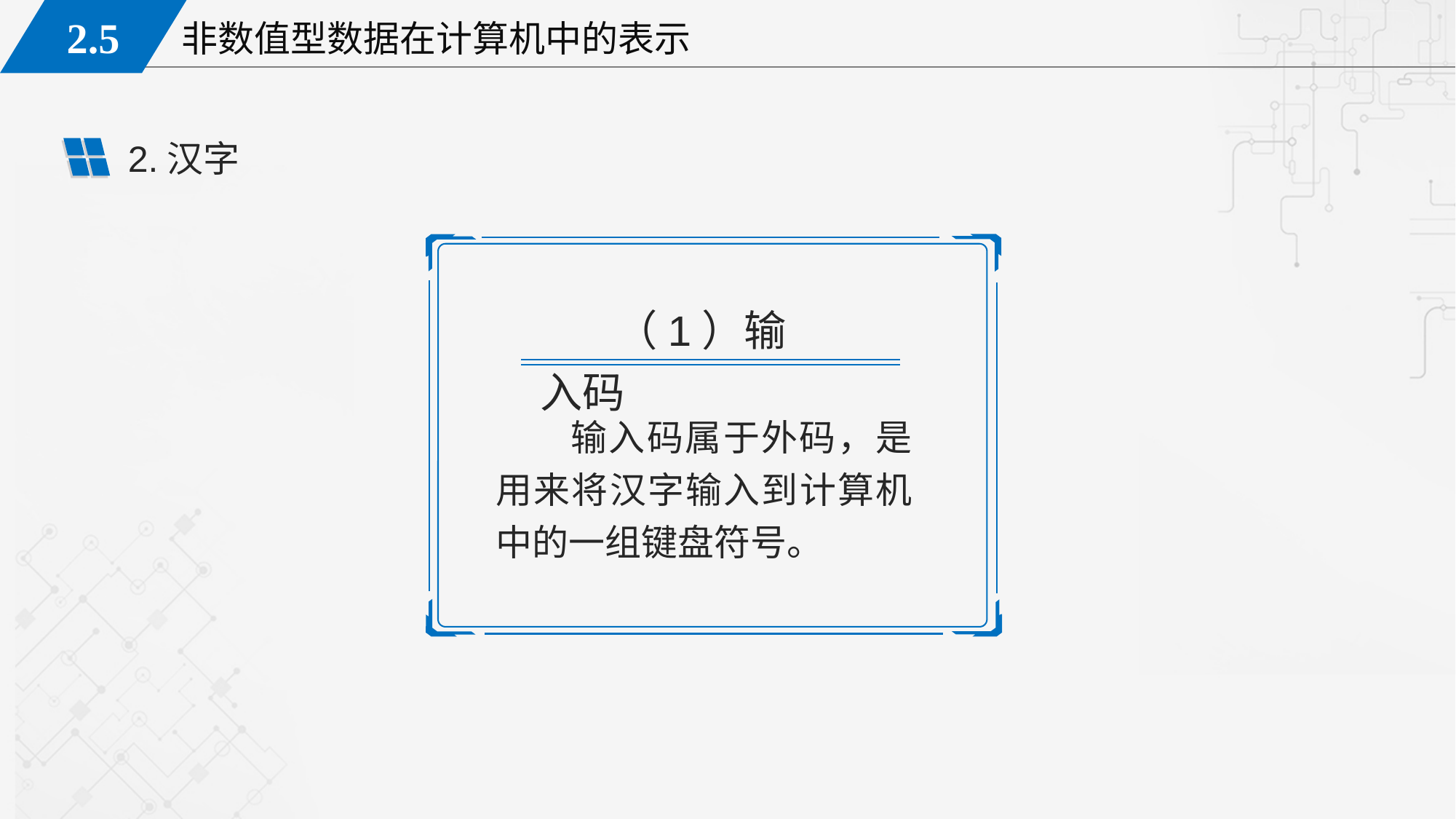

2.汉字

（1）输入码
输入码属于外码，是用来将汉字输入到计算机中的一组键盘符号。